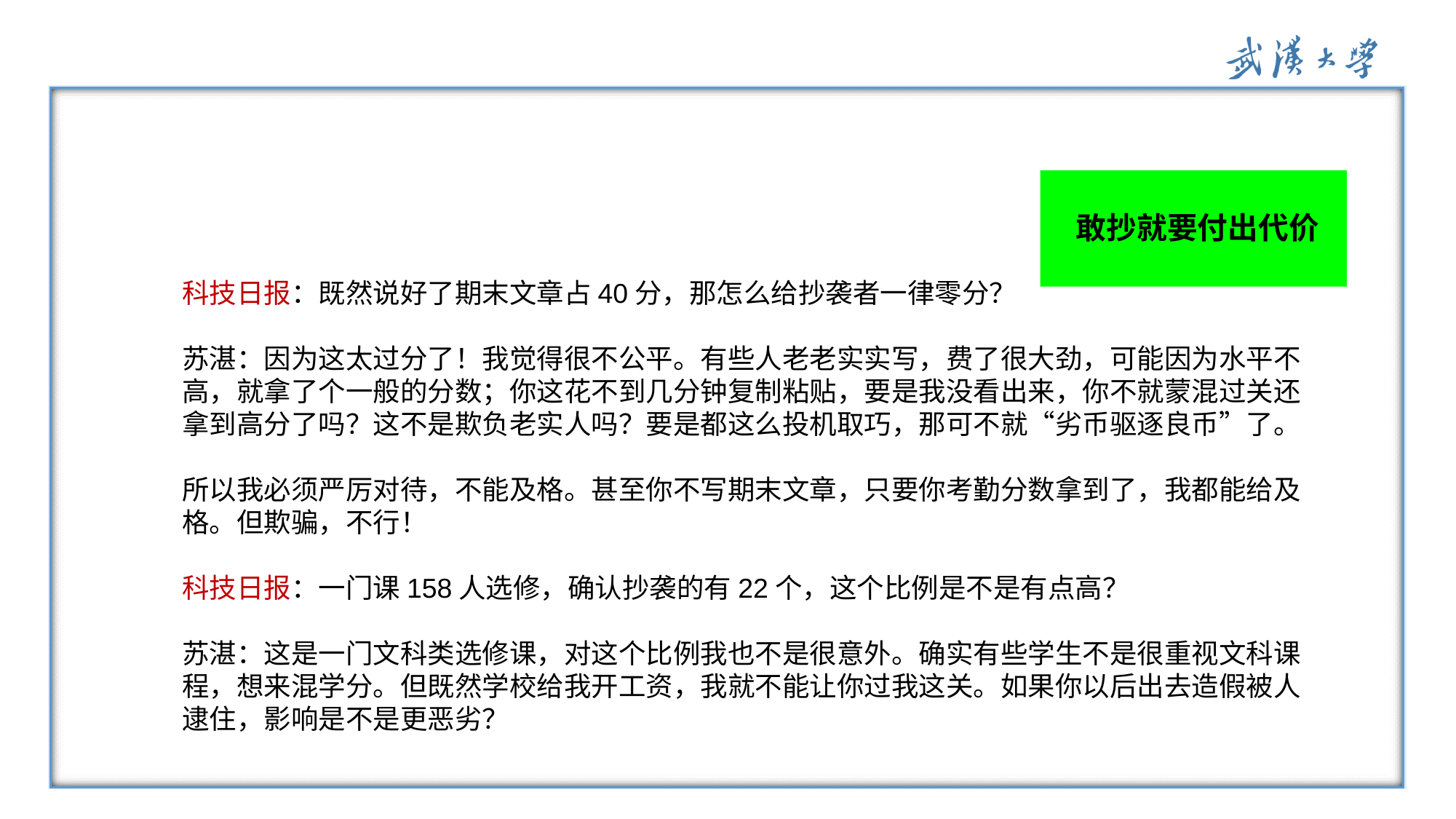

敢抄就要付出代价
科技日报：既然说好了期末文章占40分，那怎么给抄袭者一律零分？
苏湛：因为这太过分了！我觉得很不公平。有些人老老实实写，费了很大劲，可能因为水平不高，就拿了个一般的分数；你这花不到几分钟复制粘贴，要是我没看出来，你不就蒙混过关还拿到高分了吗？这不是欺负老实人吗？要是都这么投机取巧，那可不就“劣币驱逐良币”了。
所以我必须严厉对待，不能及格。甚至你不写期末文章，只要你考勤分数拿到了，我都能给及格。但欺骗，不行！
科技日报：一门课158人选修，确认抄袭的有22个，这个比例是不是有点高？
苏湛：这是一门文科类选修课，对这个比例我也不是很意外。确实有些学生不是很重视文科课程，想来混学分。但既然学校给我开工资，我就不能让你过我这关。如果你以后出去造假被人逮住，影响是不是更恶劣？